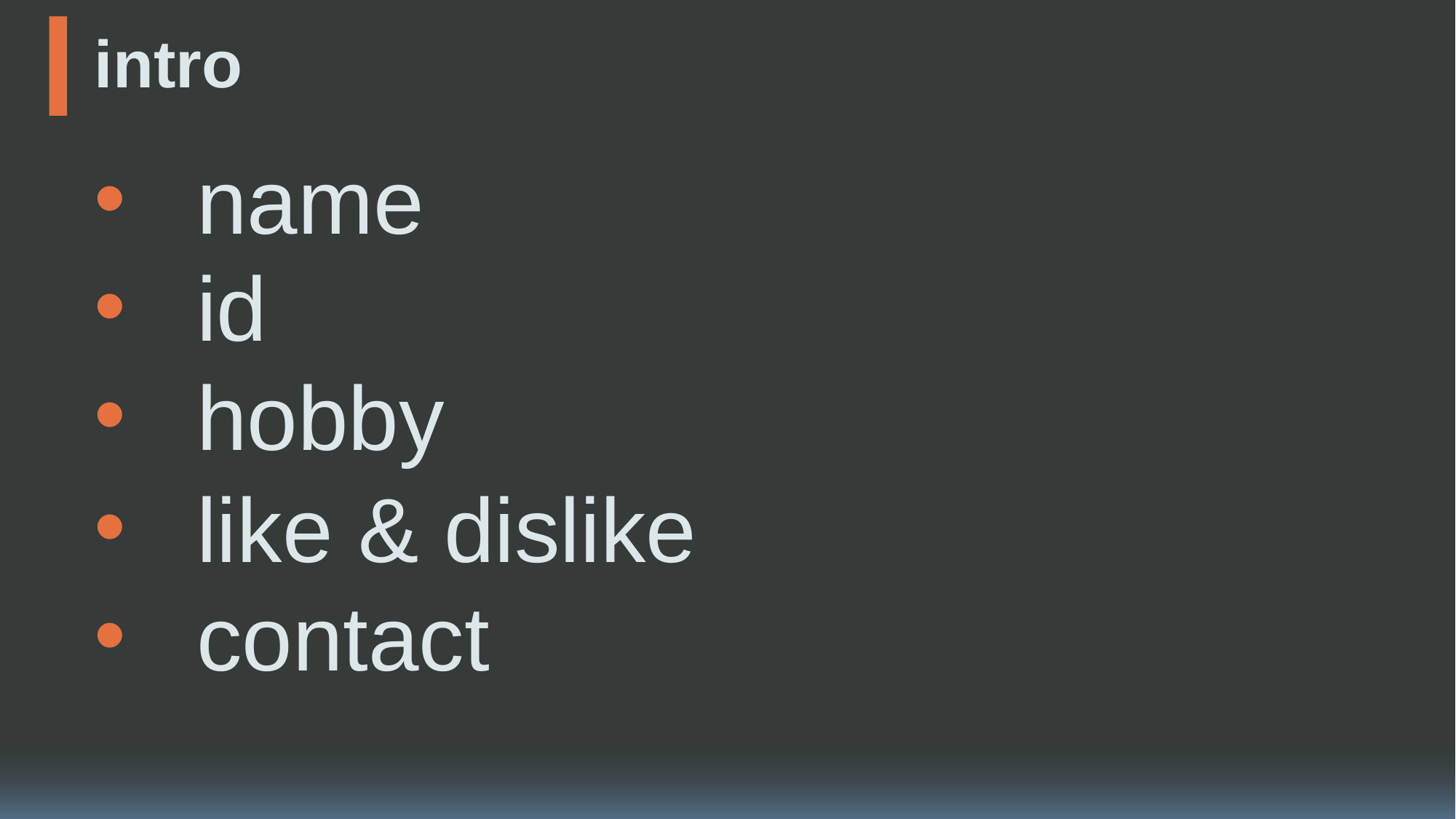

# intro
name
テニス
id
少林寺拳法
: @terfno_mai
Twitter
hobby
: @terfno
トランプ
Instagram
like & dislike
: @Terfno
DJ
Slack
contact
卍浪費卍
てるふの = Terfno ≒ Takahito Sueda